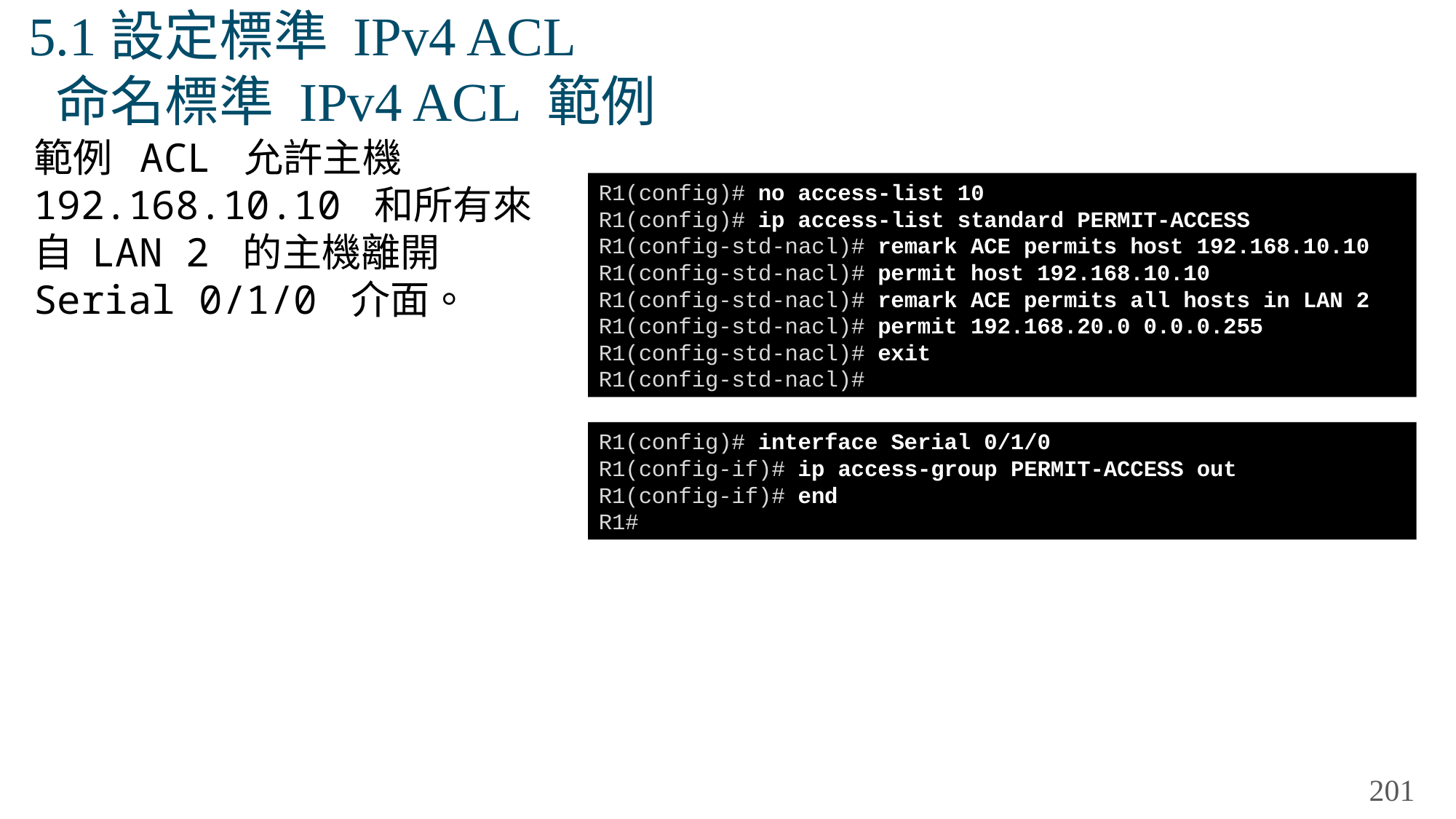

# 5.1設定標準 IPv4 ACL 命名標準 IPv4 ACL 範例
範例  ACL 允許主機 192.168.10.10 和所有來自 LAN 2 的主機離開 Serial 0/1/0 介面。
R1(config)# no access-list 10
R1(config)# ip access-list standard PERMIT-ACCESS
R1(config-std-nacl)# remark ACE permits host 192.168.10.10
R1(config-std-nacl)# permit host 192.168.10.10
R1(config-std-nacl)# remark ACE permits all hosts in LAN 2
R1(config-std-nacl)# permit 192.168.20.0 0.0.0.255
R1(config-std-nacl)# exit
R1(config-std-nacl)#
R1(config)# interface Serial 0/1/0
R1(config-if)# ip access-group PERMIT-ACCESS out
R1(config-if)# end
R1#
201